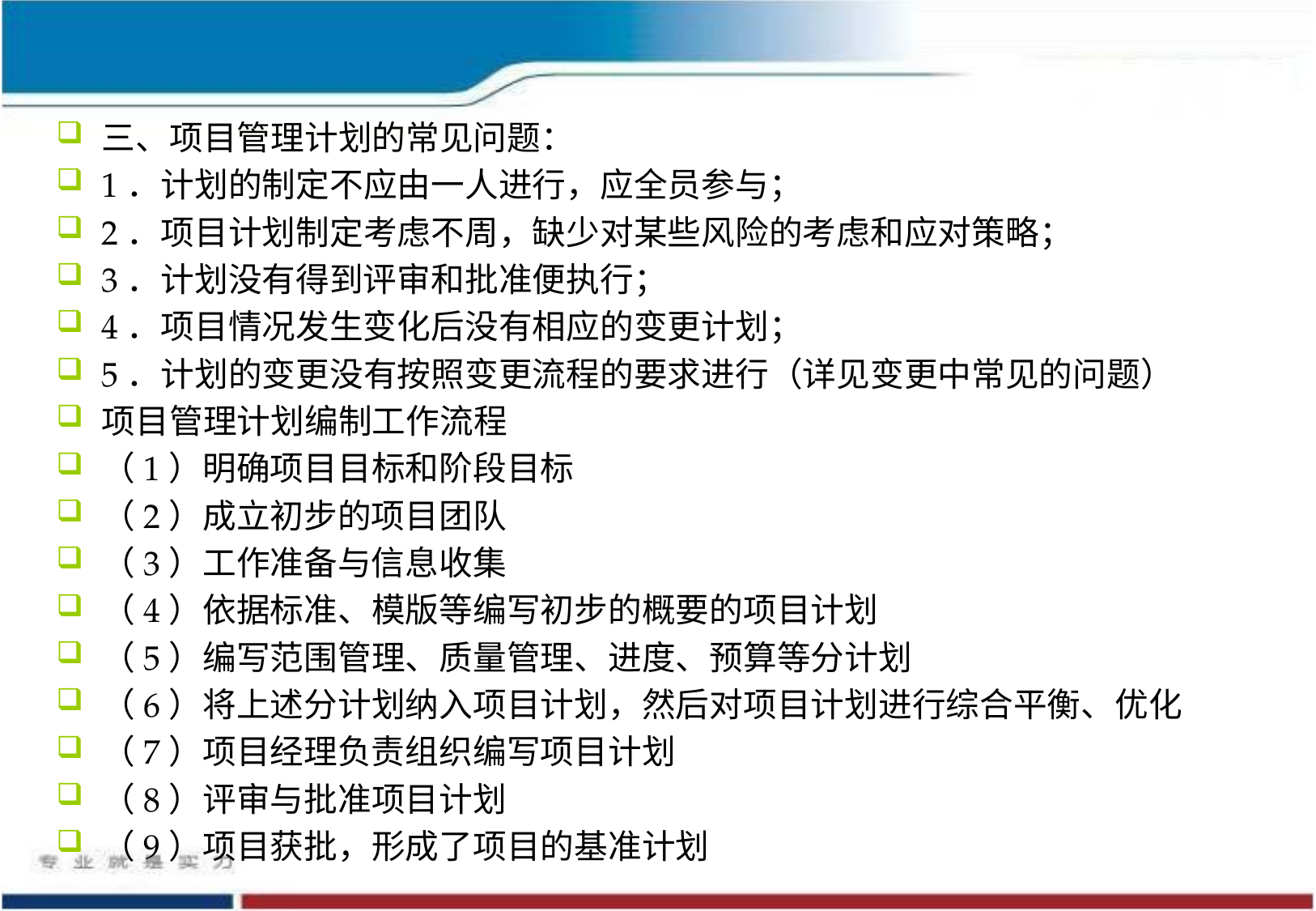

# 三、项目管理计划的常见问题：
1．计划的制定不应由一人进行，应全员参与；
2．项目计划制定考虑不周，缺少对某些风险的考虑和应对策略；
3．计划没有得到评审和批准便执行；
4．项目情况发生变化后没有相应的变更计划；
5．计划的变更没有按照变更流程的要求进行（详见变更中常见的问题）
项目管理计划编制工作流程
（1）明确项目目标和阶段目标
（2）成立初步的项目团队
（3）工作准备与信息收集
（4）依据标准、模版等编写初步的概要的项目计划
（5）编写范围管理、质量管理、进度、预算等分计划
（6）将上述分计划纳入项目计划，然后对项目计划进行综合平衡、优化
（7）项目经理负责组织编写项目计划
（8）评审与批准项目计划
（9）项目获批，形成了项目的基准计划